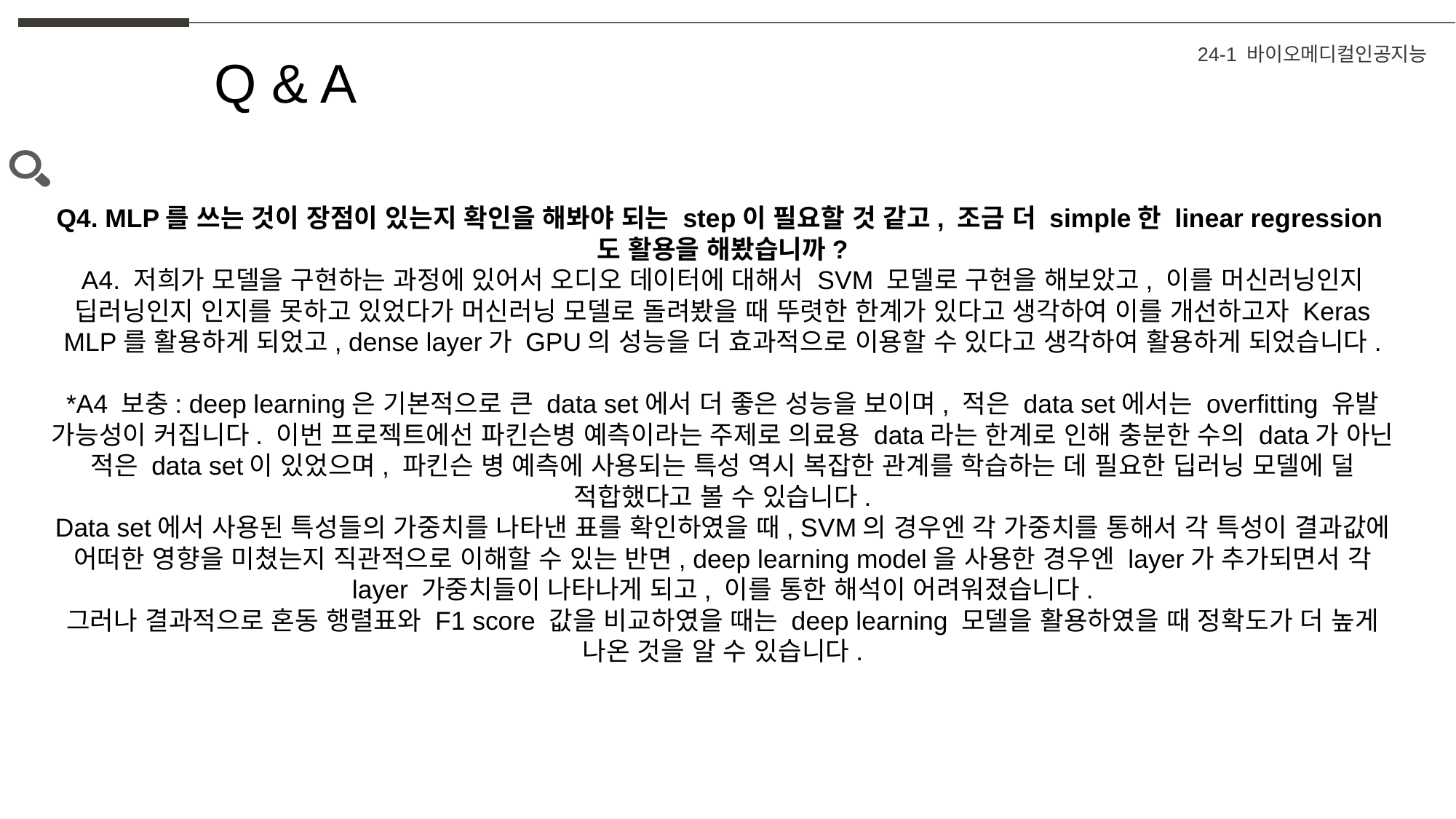

24-1 바이오메디컬인공지능

Q & A

Q4. MLP를 쓰는 것이 장점이 있는지 확인을 해봐야 되는 step이 필요할 것 같고, 조금 더 simple한 linear regression도 활용을 해봤습니까?
A4. 저희가 모델을 구현하는 과정에 있어서 오디오 데이터에 대해서 SVM 모델로 구현을 해보았고, 이를 머신러닝인지 딥러닝인지 인지를 못하고 있었다가 머신러닝 모델로 돌려봤을 때 뚜렷한 한계가 있다고 생각하여 이를 개선하고자 Keras MLP를 활용하게 되었고, dense layer가 GPU의 성능을 더 효과적으로 이용할 수 있다고 생각하여 활용하게 되었습니다.

*A4 보충: deep learning은 기본적으로 큰 data set에서 더 좋은 성능을 보이며, 적은 data set에서는 overfitting 유발 가능성이 커집니다. 이번 프로젝트에선 파킨슨병 예측이라는 주제로 의료용 data라는 한계로 인해 충분한 수의 data가 아닌 적은 data set이 있었으며, 파킨슨 병 예측에 사용되는 특성 역시 복잡한 관계를 학습하는 데 필요한 딥러닝 모델에 덜 적합했다고 볼 수 있습니다.
Data set에서 사용된 특성들의 가중치를 나타낸 표를 확인하였을 때, SVM의 경우엔 각 가중치를 통해서 각 특성이 결과값에 어떠한 영향을 미쳤는지 직관적으로 이해할 수 있는 반면, deep learning model을 사용한 경우엔 layer가 추가되면서 각 layer 가중치들이 나타나게 되고, 이를 통한 해석이 어려워졌습니다.
그러나 결과적으로 혼동 행렬표와 F1 score 값을 비교하였을 때는 deep learning 모델을 활용하였을 때 정확도가 더 높게 나온 것을 알 수 있습니다.

Predicted Parkinson Probability